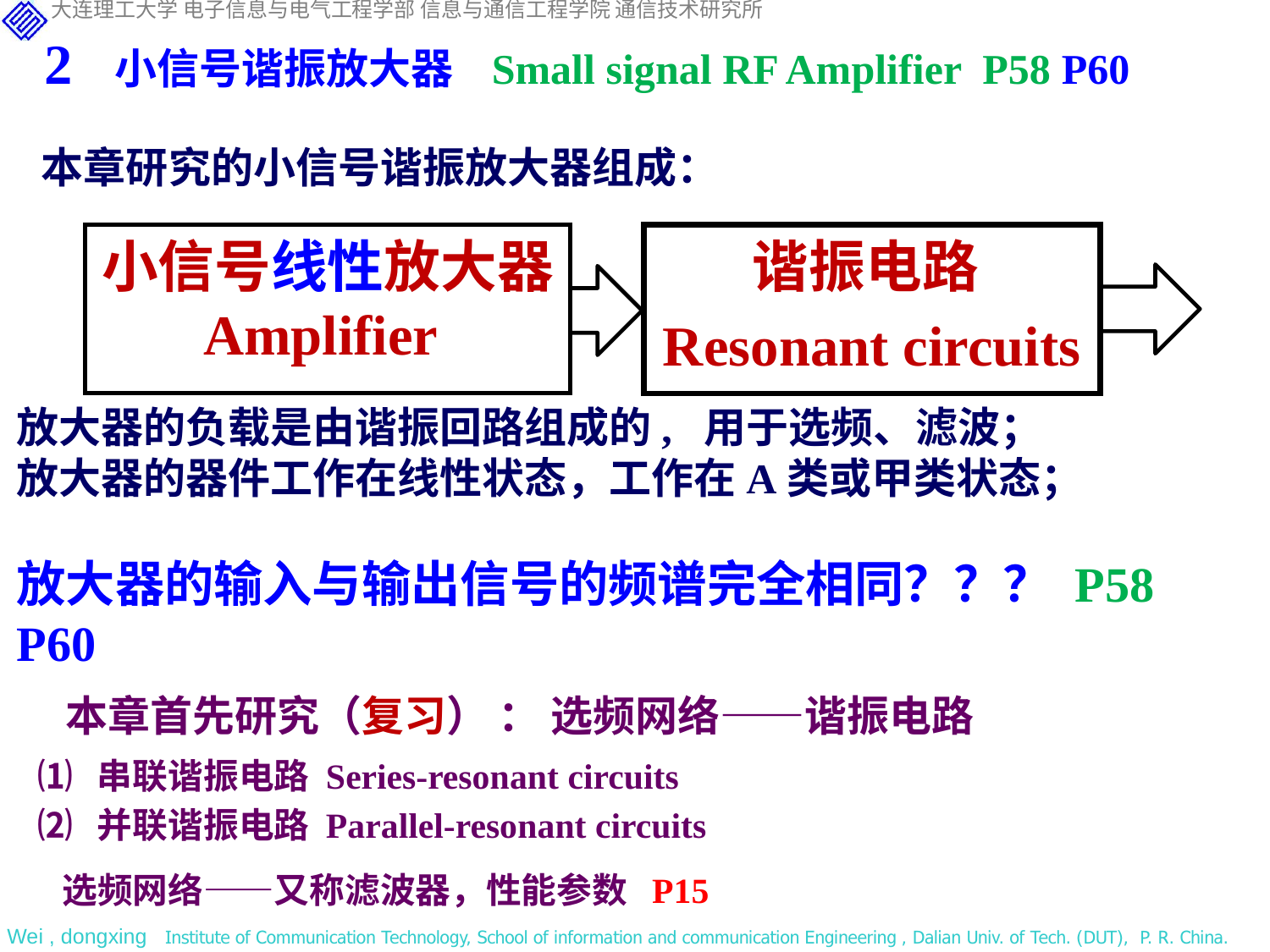

2  小信号谐振放大器   Small signal RF Amplifier  P58 P60
本章研究的小信号谐振放大器组成：
小信号线性放大器 Amplifier
谐振电路
Resonant circuits

放大器的负载是由谐振回路组成的,  用于选频、滤波；
放大器的器件工作在线性状态，工作在A类或甲类状态；

放大器的输入与输出信号的频谱完全相同？？？ P58 P60
 本章首先研究（复习） ： 选频网络——谐振电路
⑴  串联谐振电路 Series-resonant circuits
⑵  并联谐振电路 Parallel-resonant circuits
选频网络——又称滤波器，性能参数  P15